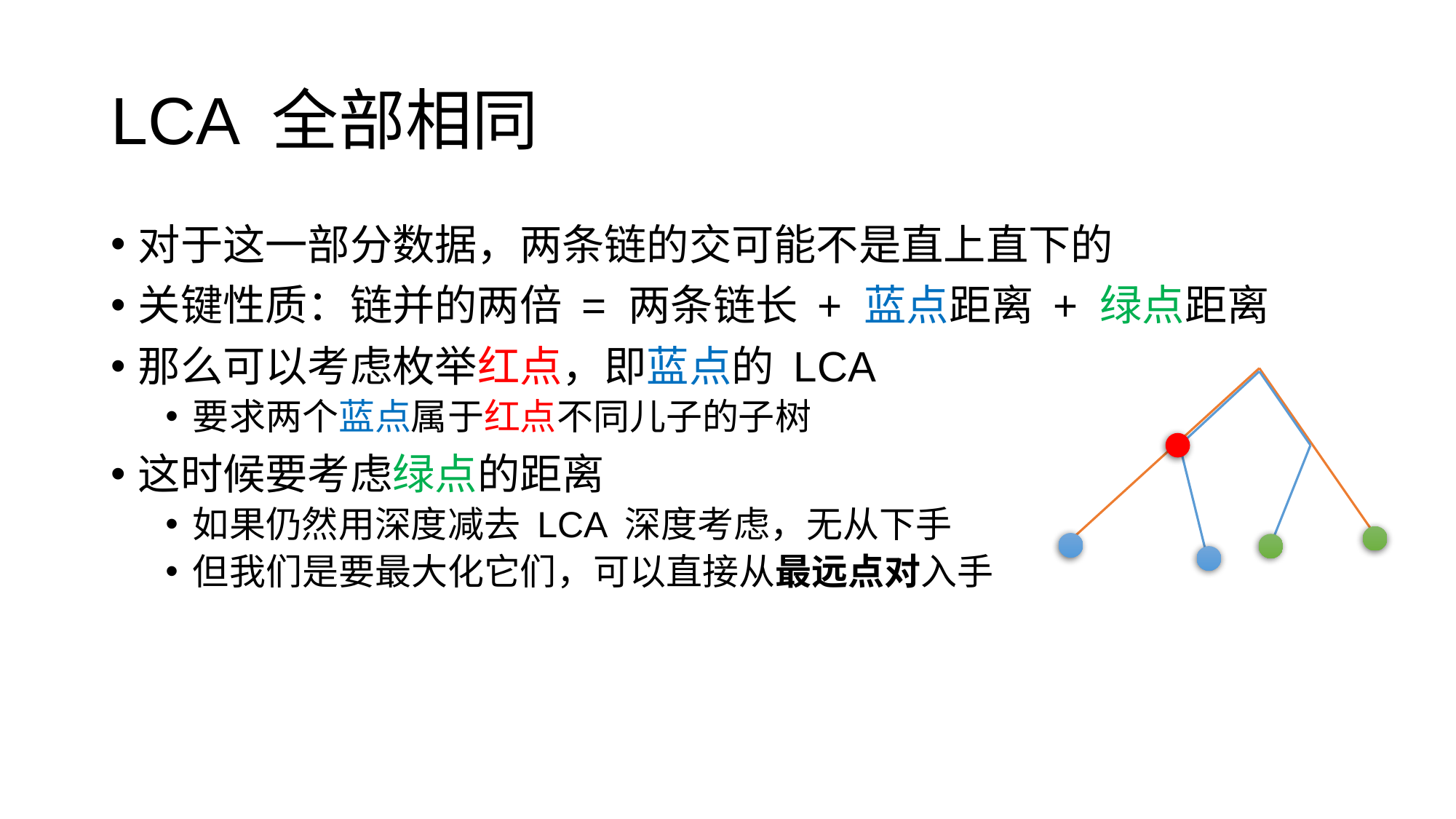

# LCA 全部相同
对于这一部分数据，两条链的交可能不是直上直下的
关键性质：链并的两倍 = 两条链长 + 蓝点距离 + 绿点距离
那么可以考虑枚举红点，即蓝点的 LCA
要求两个蓝点属于红点不同儿子的子树
这时候要考虑绿点的距离
如果仍然用深度减去 LCA 深度考虑，无从下手
但我们是要最大化它们，可以直接从最远点对入手